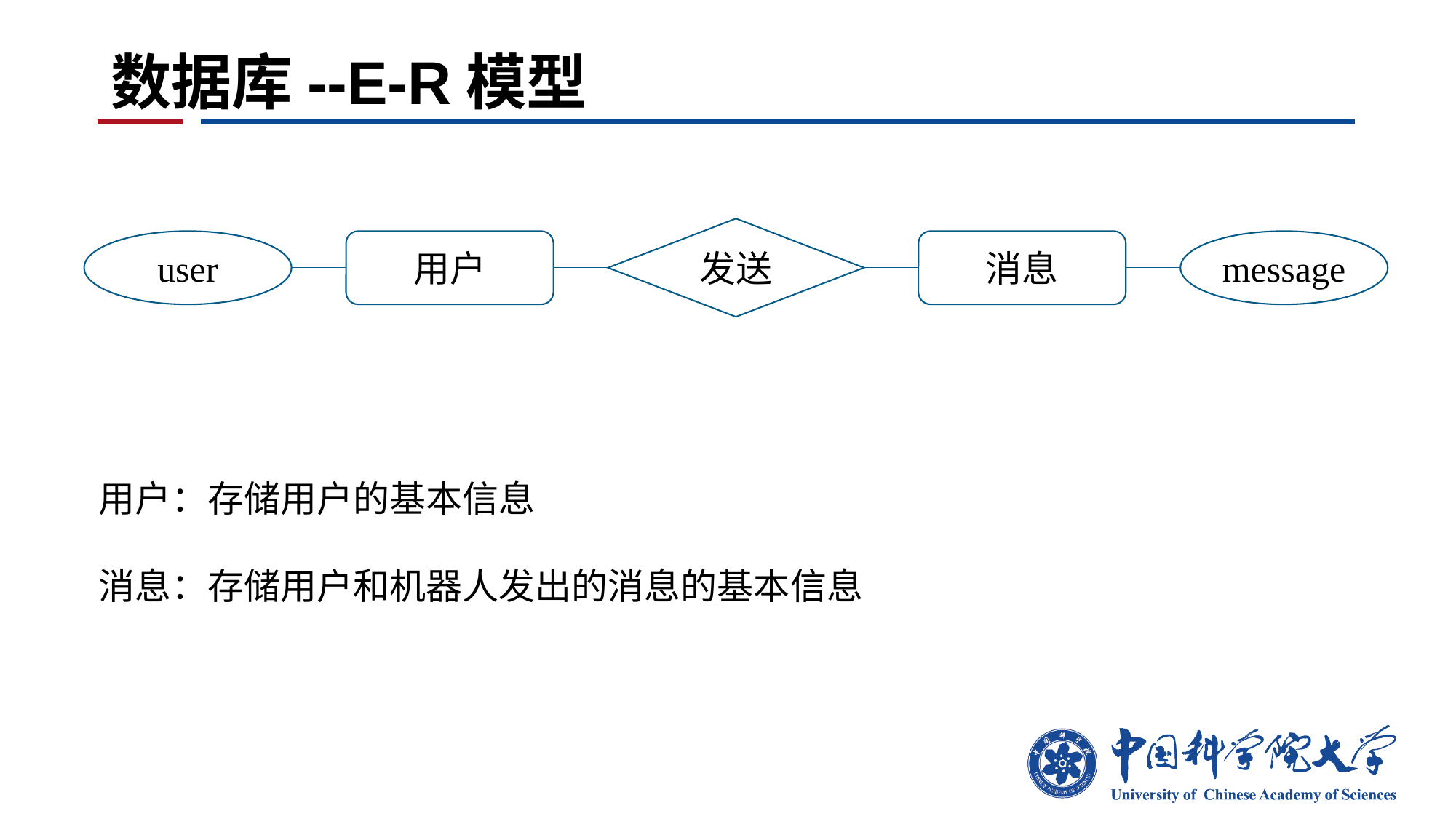

# 数据库--E-R模型
发送
user
用户
消息
message
用户：存储用户的基本信息
消息：存储用户和机器人发出的消息的基本信息